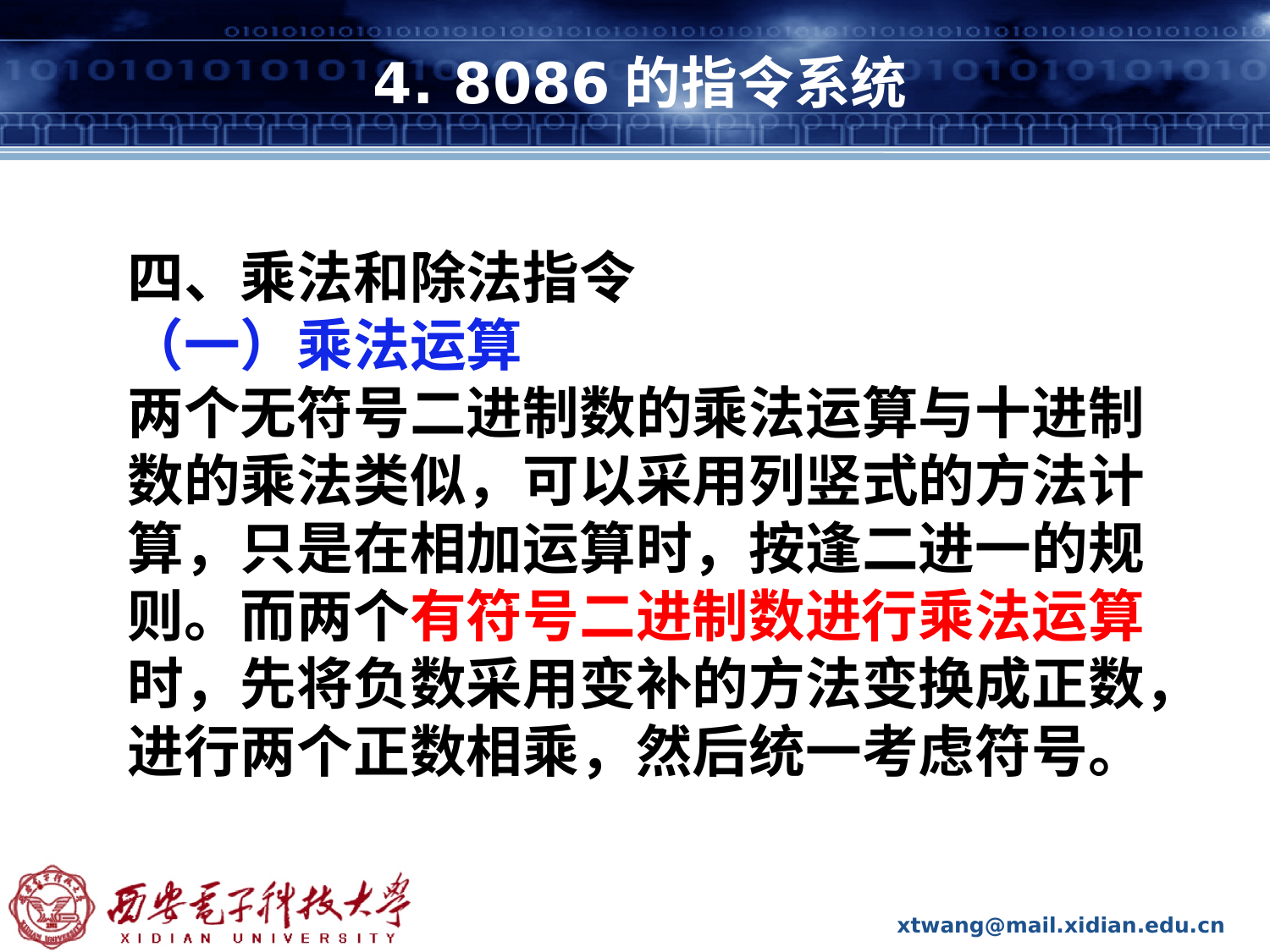

# 4. 8086的指令系统
四、乘法和除法指令
（一）乘法运算
两个无符号二进制数的乘法运算与十进制数的乘法类似，可以采用列竖式的方法计算，只是在相加运算时，按逢二进一的规则。而两个有符号二进制数进行乘法运算时，先将负数采用变补的方法变换成正数，进行两个正数相乘，然后统一考虑符号。